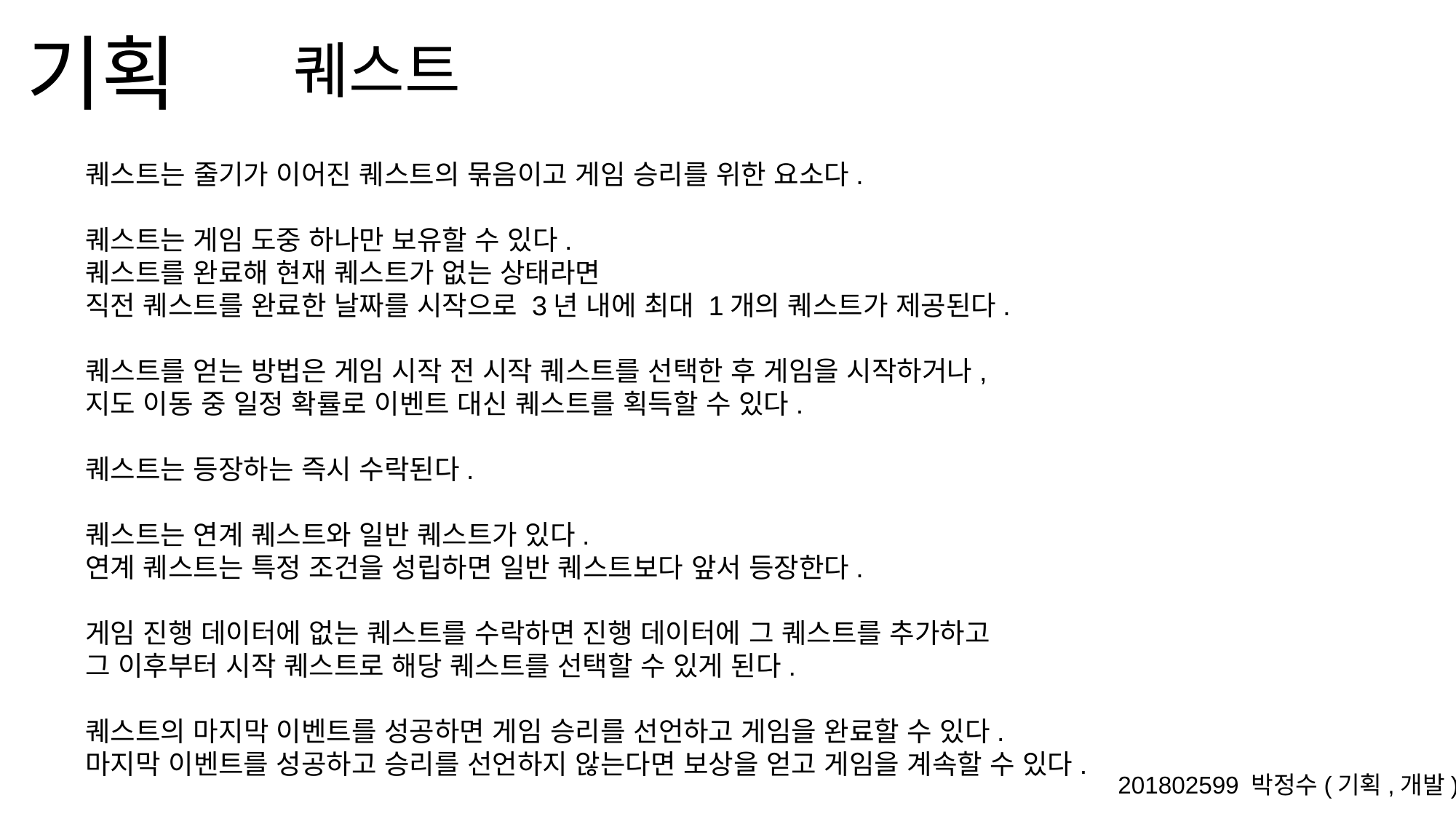

퀘스트
퀘스트는 줄기가 이어진 퀘스트의 묶음이고 게임 승리를 위한 요소다.

퀘스트는 게임 도중 하나만 보유할 수 있다.
퀘스트를 완료해 현재 퀘스트가 없는 상태라면
직전 퀘스트를 완료한 날짜를 시작으로 3년 내에 최대 1개의 퀘스트가 제공된다.

퀘스트를 얻는 방법은 게임 시작 전 시작 퀘스트를 선택한 후 게임을 시작하거나,
지도 이동 중 일정 확률로 이벤트 대신 퀘스트를 획득할 수 있다.

퀘스트는 등장하는 즉시 수락된다.

퀘스트는 연계 퀘스트와 일반 퀘스트가 있다.
연계 퀘스트는 특정 조건을 성립하면 일반 퀘스트보다 앞서 등장한다.

게임 진행 데이터에 없는 퀘스트를 수락하면 진행 데이터에 그 퀘스트를 추가하고
그 이후부터 시작 퀘스트로 해당 퀘스트를 선택할 수 있게 된다.

퀘스트의 마지막 이벤트를 성공하면 게임 승리를 선언하고 게임을 완료할 수 있다.
마지막 이벤트를 성공하고 승리를 선언하지 않는다면 보상을 얻고 게임을 계속할 수 있다.